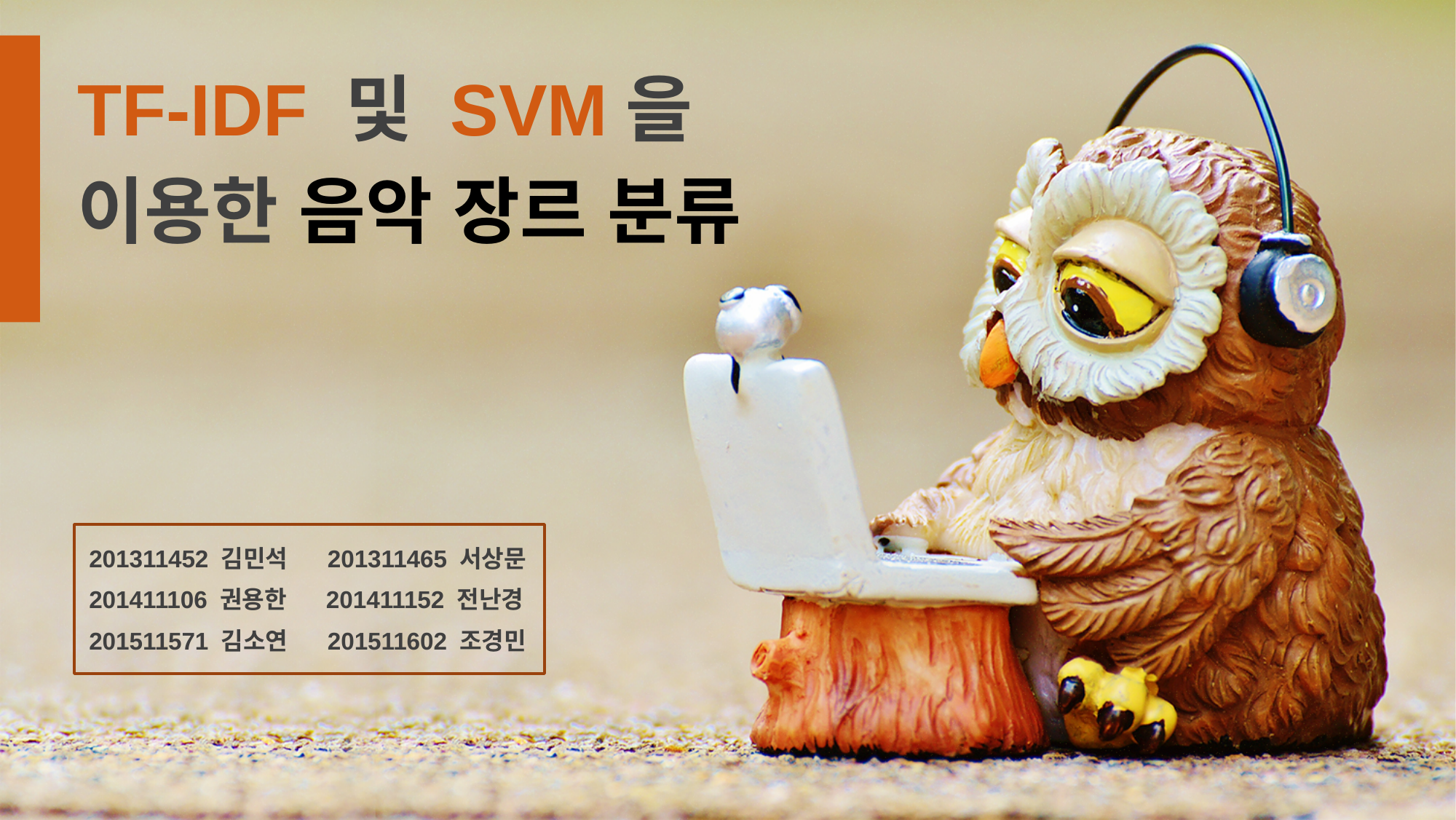

TF-IDF 및 SVM을
이용한 음악 장르 분류
201311452 김민석     201311465 서상문
201411106 권용한     201411152 전난경
201511571 김소연     201511602 조경민